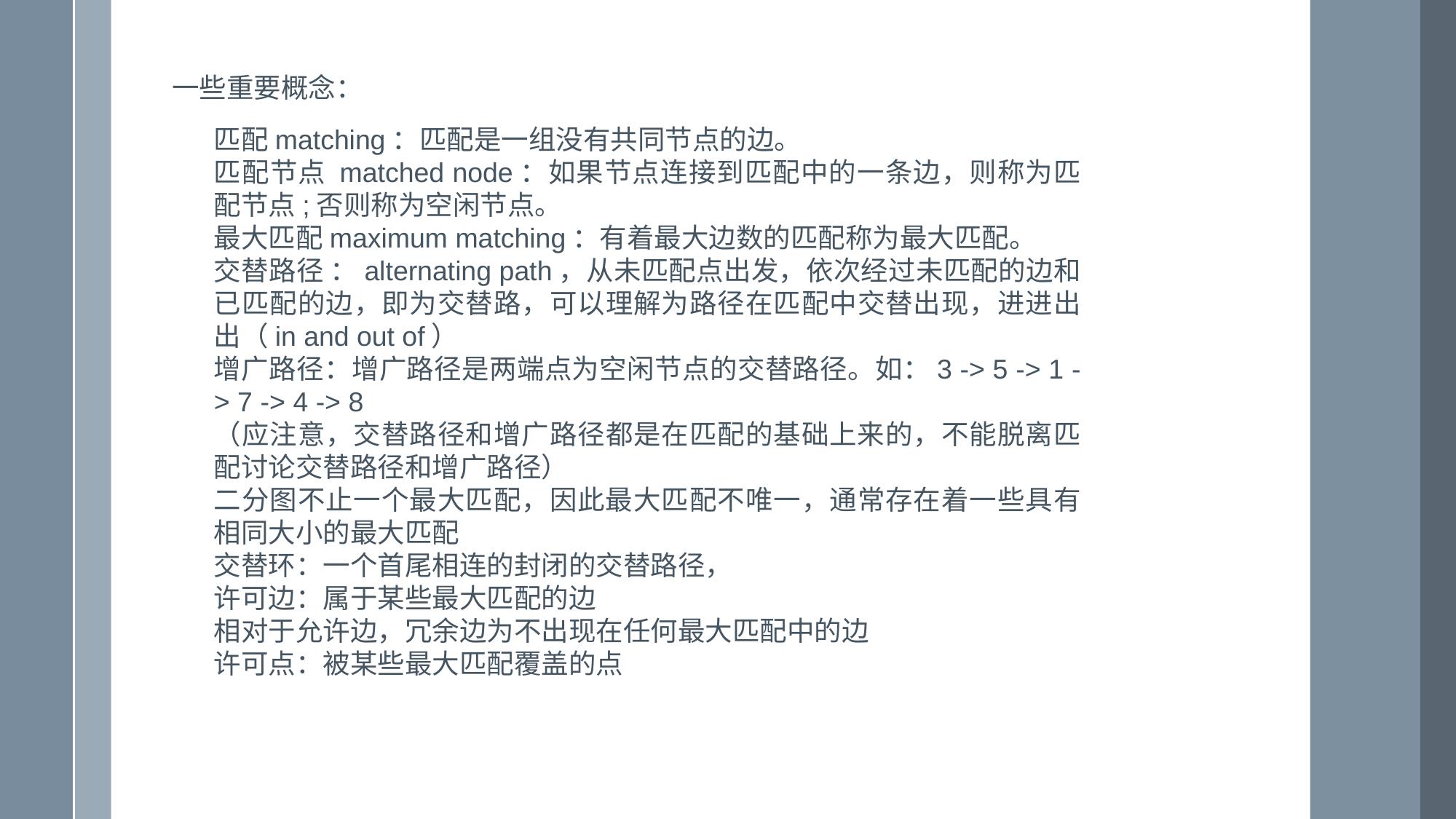

一些重要概念：
匹配matching：匹配是一组没有共同节点的边。
匹配节点 matched node：如果节点连接到匹配中的一条边，则称为匹配节点;否则称为空闲节点。
最大匹配maximum matching：有着最大边数的匹配称为最大匹配。
交替路径 ：alternating path，从未匹配点出发，依次经过未匹配的边和已匹配的边，即为交替路，可以理解为路径在匹配中交替出现，进进出出（in and out of）
增广路径：增广路径是两端点为空闲节点的交替路径。如：3 -> 5 -> 1 -> 7 -> 4 -> 8
（应注意，交替路径和增广路径都是在匹配的基础上来的，不能脱离匹配讨论交替路径和增广路径）
二分图不止一个最大匹配，因此最大匹配不唯一，通常存在着一些具有相同大小的最大匹配
交替环：一个首尾相连的封闭的交替路径，
许可边：属于某些最大匹配的边
相对于允许边，冗余边为不出现在任何最大匹配中的边
许可点：被某些最大匹配覆盖的点